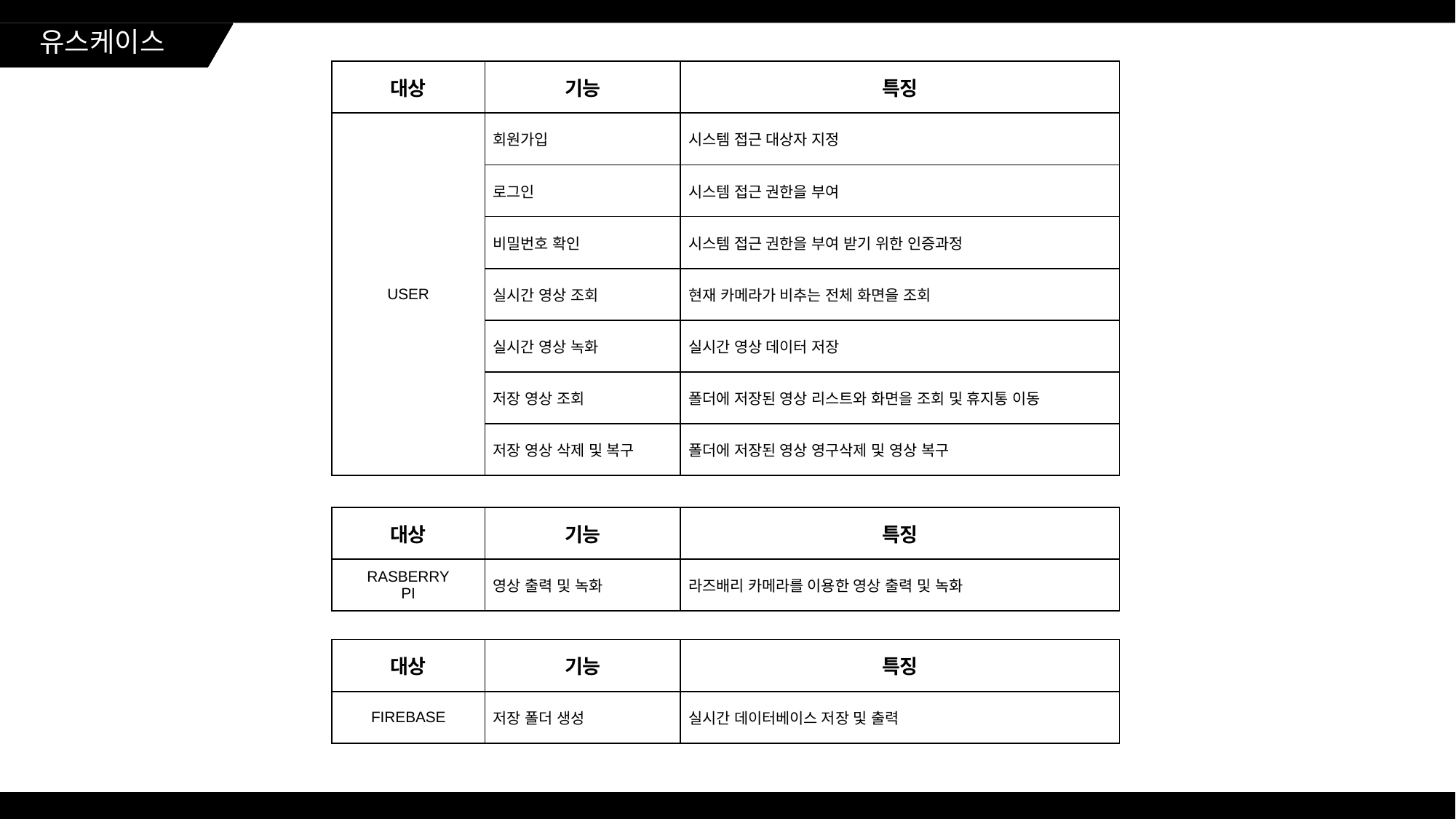

유스케이스

| 대상 | 기능 | 특징 |
| --- | --- | --- |
| USER | 회원가입 | 시스템 접근 대상자 지정 |
|  | 로그인 | 시스템 접근 권한을 부여 |
|  | 비밀번호 확인 | 시스템 접근 권한을 부여 받기 위한 인증과정 |
|  | 실시간 영상 조회 | 현재 카메라가 비추는 전체 화면을 조회 |
|  | 실시간 영상 녹화 | 실시간 영상 데이터 저장 |
|  | 저장 영상 조회 | 폴더에 저장된 영상 리스트와 화면을 조회 및 휴지통 이동 |
|  | 저장 영상 삭제 및 복구 | 폴더에 저장된 영상 영구삭제 및 영상 복구 |
| 대상 | 기능 | 특징 |
| --- | --- | --- |
| RASBERRY PI | 영상 출력 및 녹화 | 라즈배리 카메라를 이용한 영상 출력 및 녹화 |
| 대상 | 기능 | 특징 |
| --- | --- | --- |
| FIREBASE | 저장 폴더 생성 | 실시간 데이터베이스 저장 및 출력 |